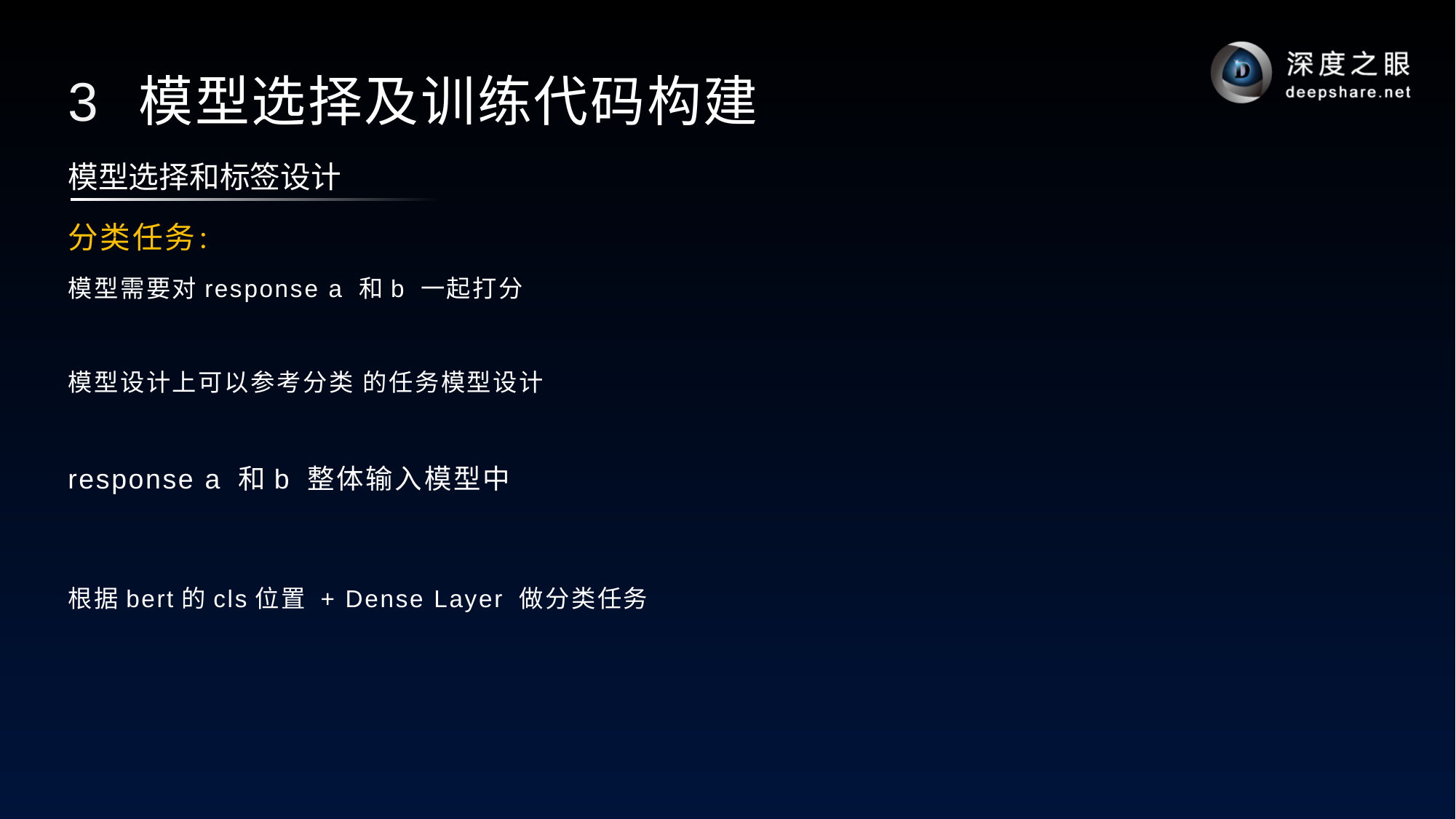

# 3 模型选择及训练代码构建
模型选择和标签设计
分类任务：
模型需要对response a 和b 一起打分

模型设计上可以参考分类 的任务模型设计

response a 和b 整体输入模型中

根据bert的cls位置 + Dense Layer 做分类任务